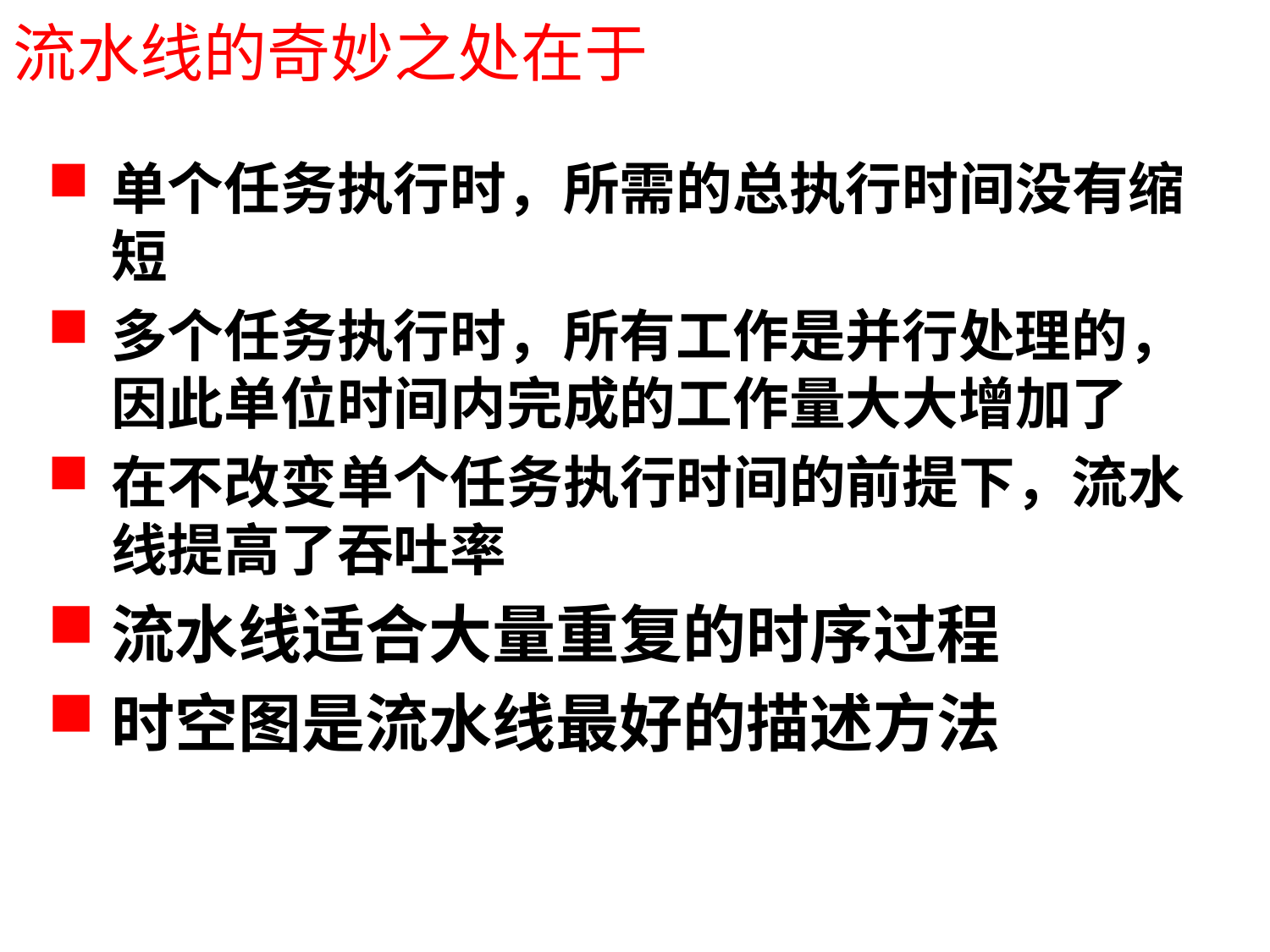

# 流水线的奇妙之处在于

单个任务执行时，所需的总执行时间没有缩短
多个任务执行时，所有工作是并行处理的，因此单位时间内完成的工作量大大增加了
在不改变单个任务执行时间的前提下，流水线提高了吞吐率
流水线适合大量重复的时序过程
时空图是流水线最好的描述方法